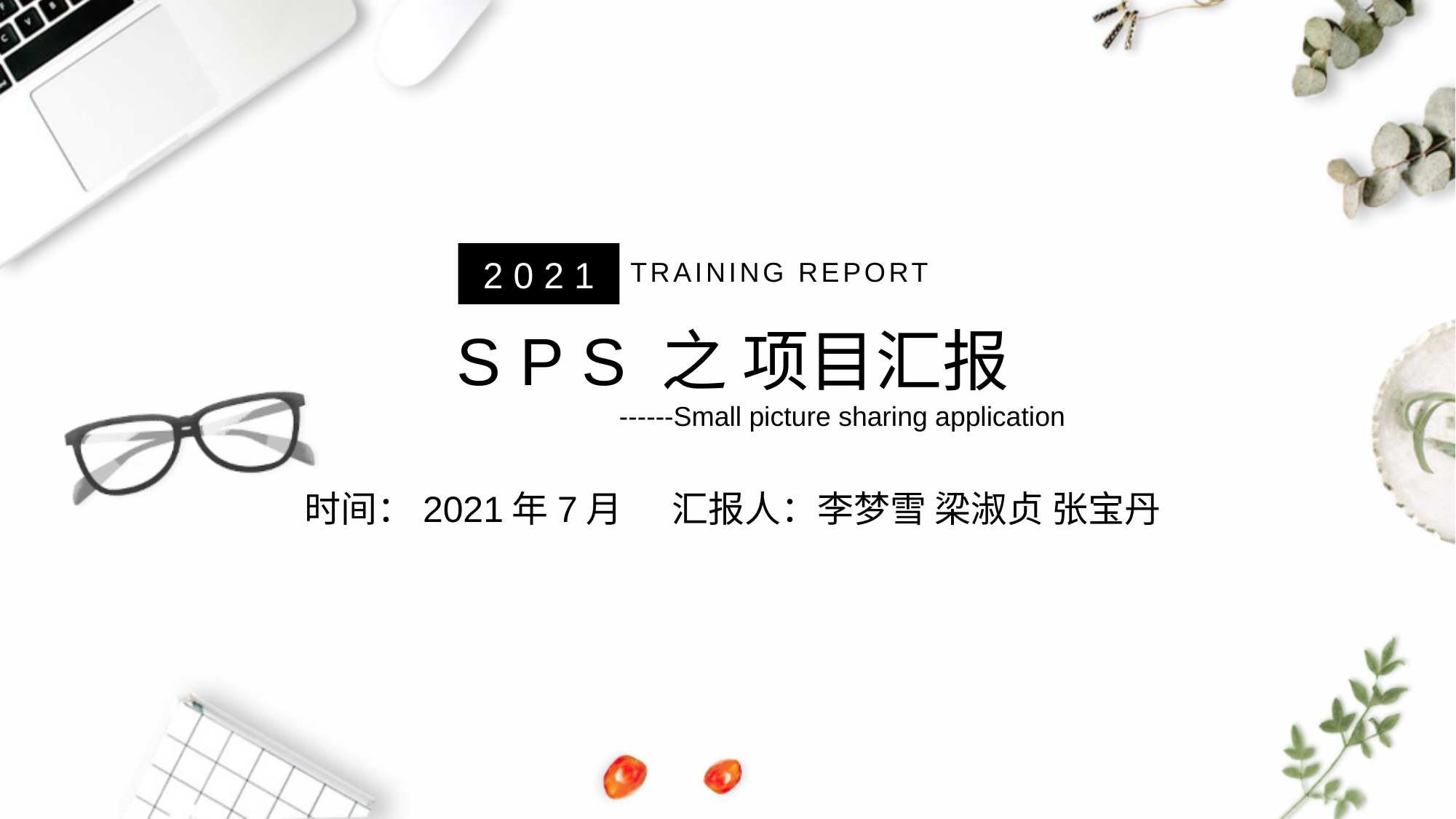

2 0 2 1
TRAINING REPORT
S P S 之 项目汇报
		------Small picture sharing application
时间：2021年7月      汇报人：李梦雪 梁淑贞 张宝丹